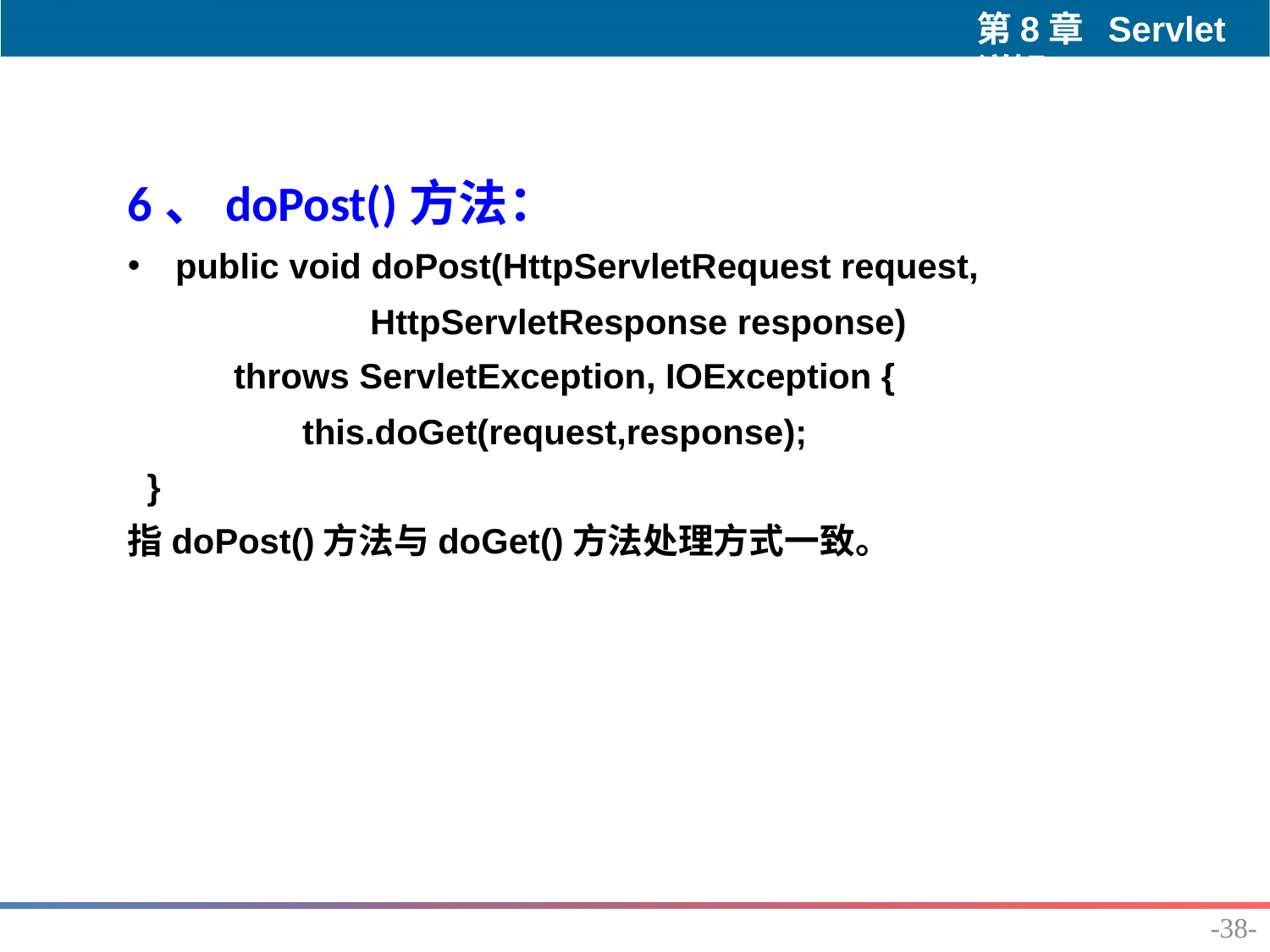

6、doPost()方法：
public void doPost(HttpServletRequest request,
                    HttpServletResponse response)
      throws ServletException, IOException {
		this.doGet(request,response);
  }
指doPost()方法与doGet()方法处理方式一致。
-38-